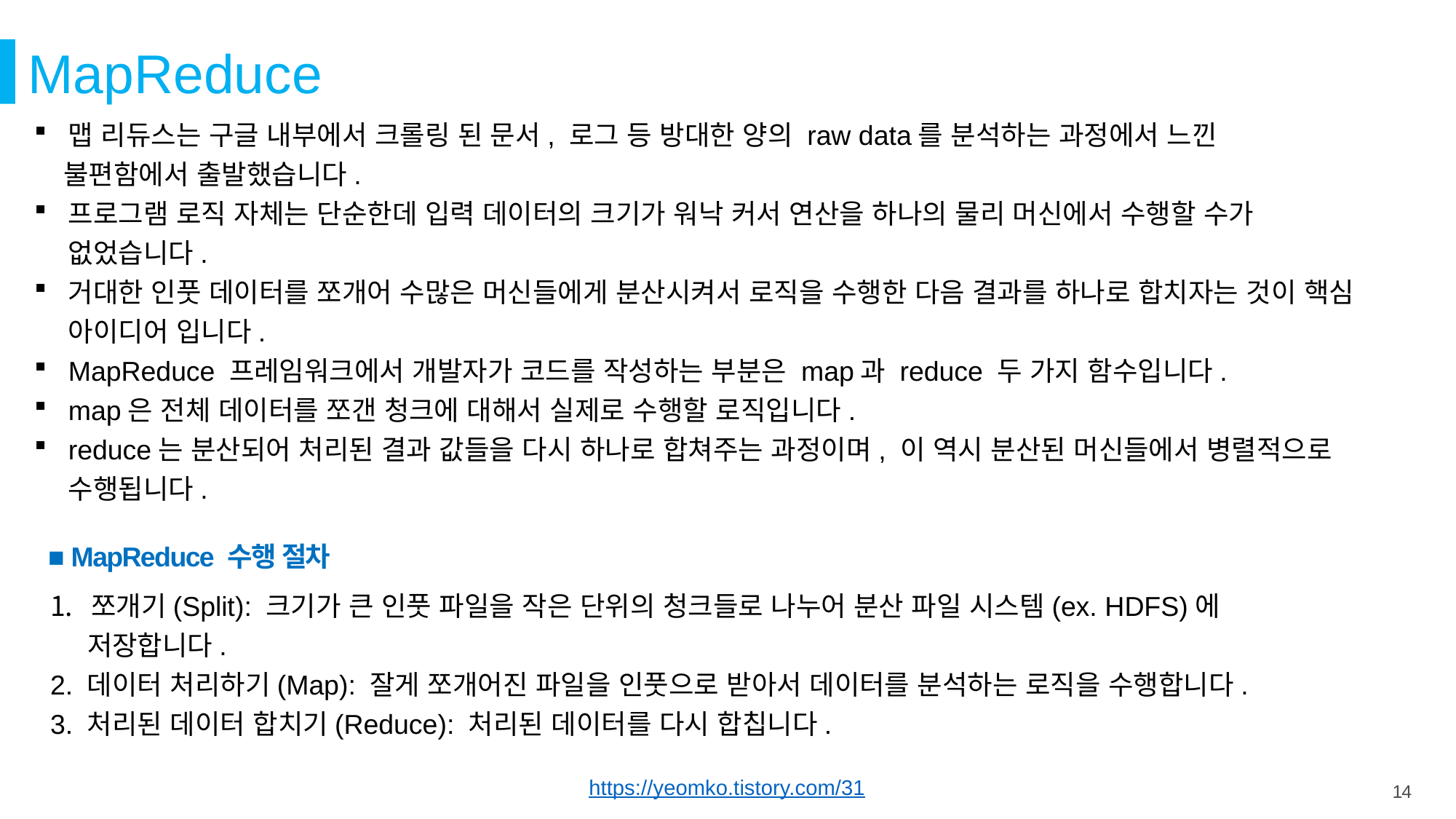

MapReduce
맵 리듀스는 구글 내부에서 크롤링 된 문서, 로그 등 방대한 양의 raw data를 분석하는 과정에서 느낀
   불편함에서 출발했습니다.
프로그램 로직 자체는 단순한데 입력 데이터의 크기가 워낙 커서 연산을 하나의 물리 머신에서 수행할 수가 없었습니다.
거대한 인풋 데이터를 쪼개어 수많은 머신들에게 분산시켜서 로직을 수행한 다음 결과를 하나로 합치자는 것이 핵심 아이디어 입니다.
MapReduce 프레임워크에서 개발자가 코드를 작성하는 부분은 map과 reduce 두 가지 함수입니다.
map은 전체 데이터를 쪼갠 청크에 대해서 실제로 수행할 로직입니다.
reduce는 분산되어 처리된 결과 값들을 다시 하나로 합쳐주는 과정이며, 이 역시 분산된 머신들에서 병렬적으로 수행됩니다.
■ MapReduce 수행 절차
쪼개기(Split): 크기가 큰 인풋 파일을 작은 단위의 청크들로 나누어 분산 파일 시스템(ex. HDFS)에
    저장합니다.
2. 데이터 처리하기(Map): 잘게 쪼개어진 파일을 인풋으로 받아서 데이터를 분석하는 로직을 수행합니다.
3. 처리된 데이터 합치기(Reduce): 처리된 데이터를 다시 합칩니다.
https://yeomko.tistory.com/31